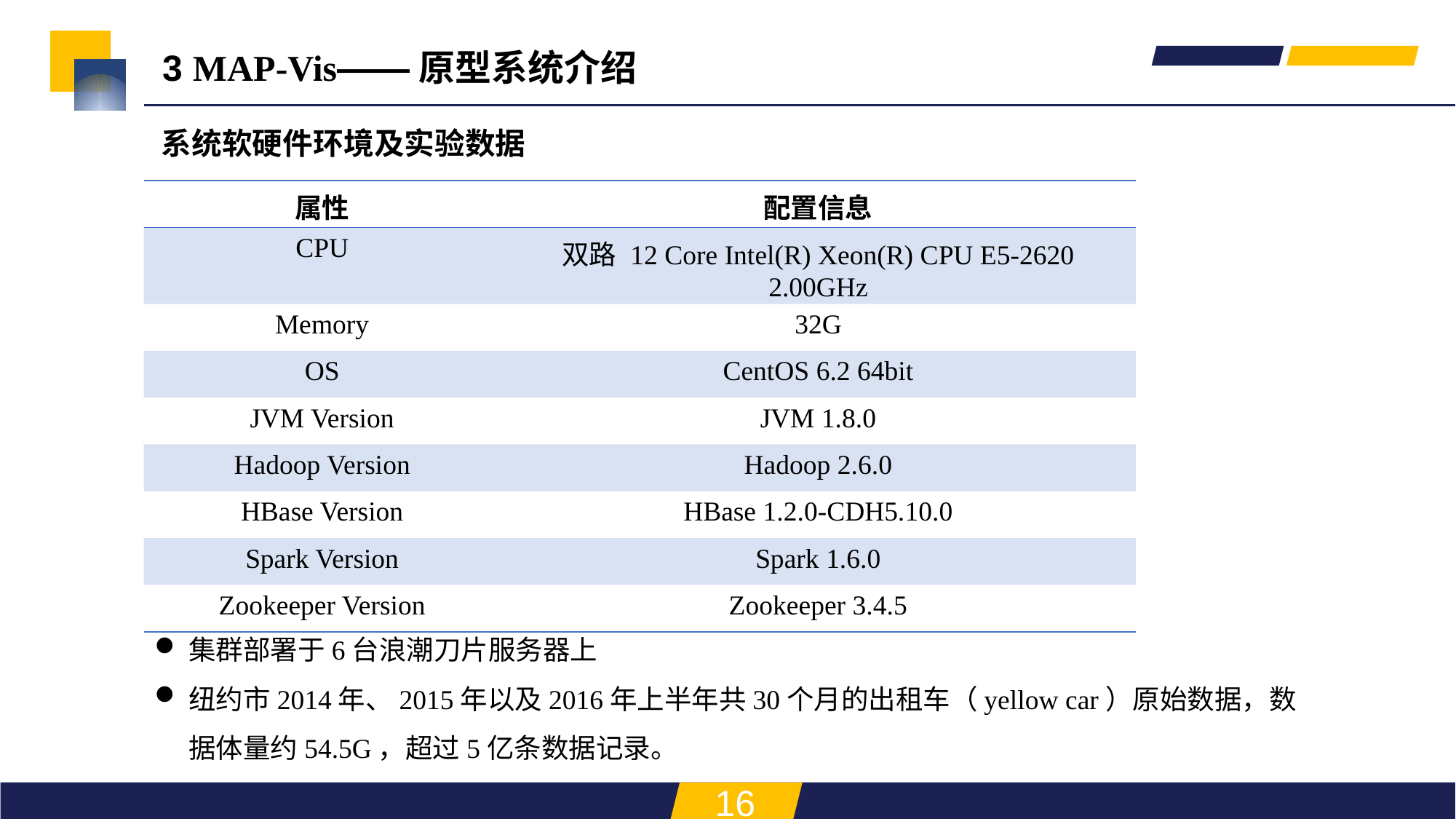

3 MAP-Vis——原型系统介绍

系统软硬件环境及实验数据
| 属性 | 配置信息 |
| --- | --- |
| CPU | 双路 12 Core Intel(R) Xeon(R) CPU E5-2620 2.00GHz |
| Memory | 32G |
| OS | CentOS 6.2 64bit |
| JVM Version | JVM 1.8.0 |
| Hadoop Version | Hadoop 2.6.0 |
| HBase Version | HBase 1.2.0-CDH5.10.0 |
| Spark Version | Spark 1.6.0 |
| Zookeeper Version | Zookeeper 3.4.5 |
集群部署于6台浪潮刀片服务器上
纽约市2014年、2015年以及2016年上半年共30个月的出租车（yellow car）原始数据，数据体量约54.5G，超过5亿条数据记录。
16